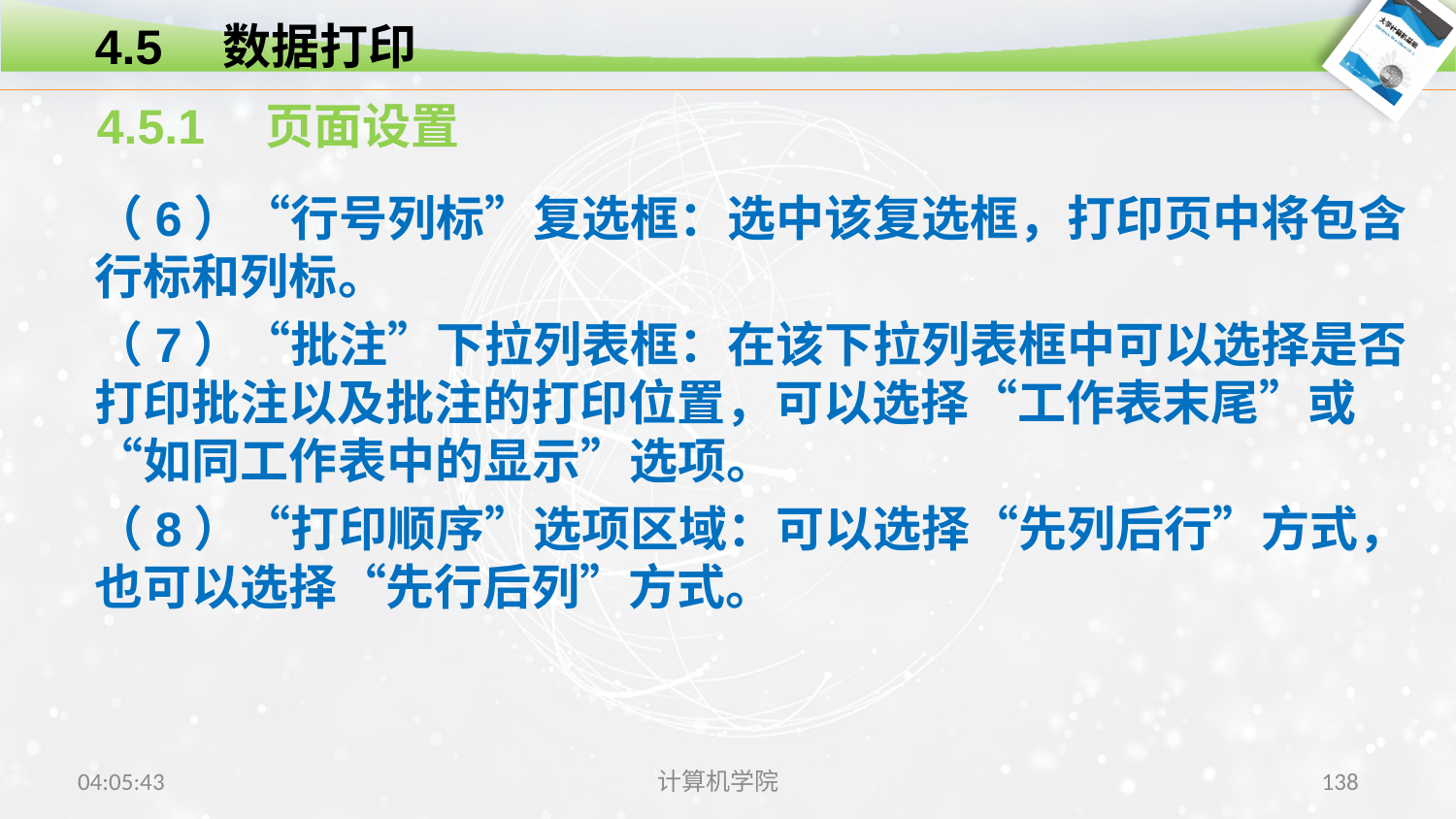

4.5　数据打印
4.5.1　页面设置

（6）“行号列标”复选框：选中该复选框，打印页中将包含行标和列标。
（7）“批注”下拉列表框：在该下拉列表框中可以选择是否打印批注以及批注的打印位置，可以选择“工作表末尾”或“如同工作表中的显示”选项。
（8）“打印顺序”选项区域：可以选择“先列后行”方式，也可以选择“先行后列”方式。